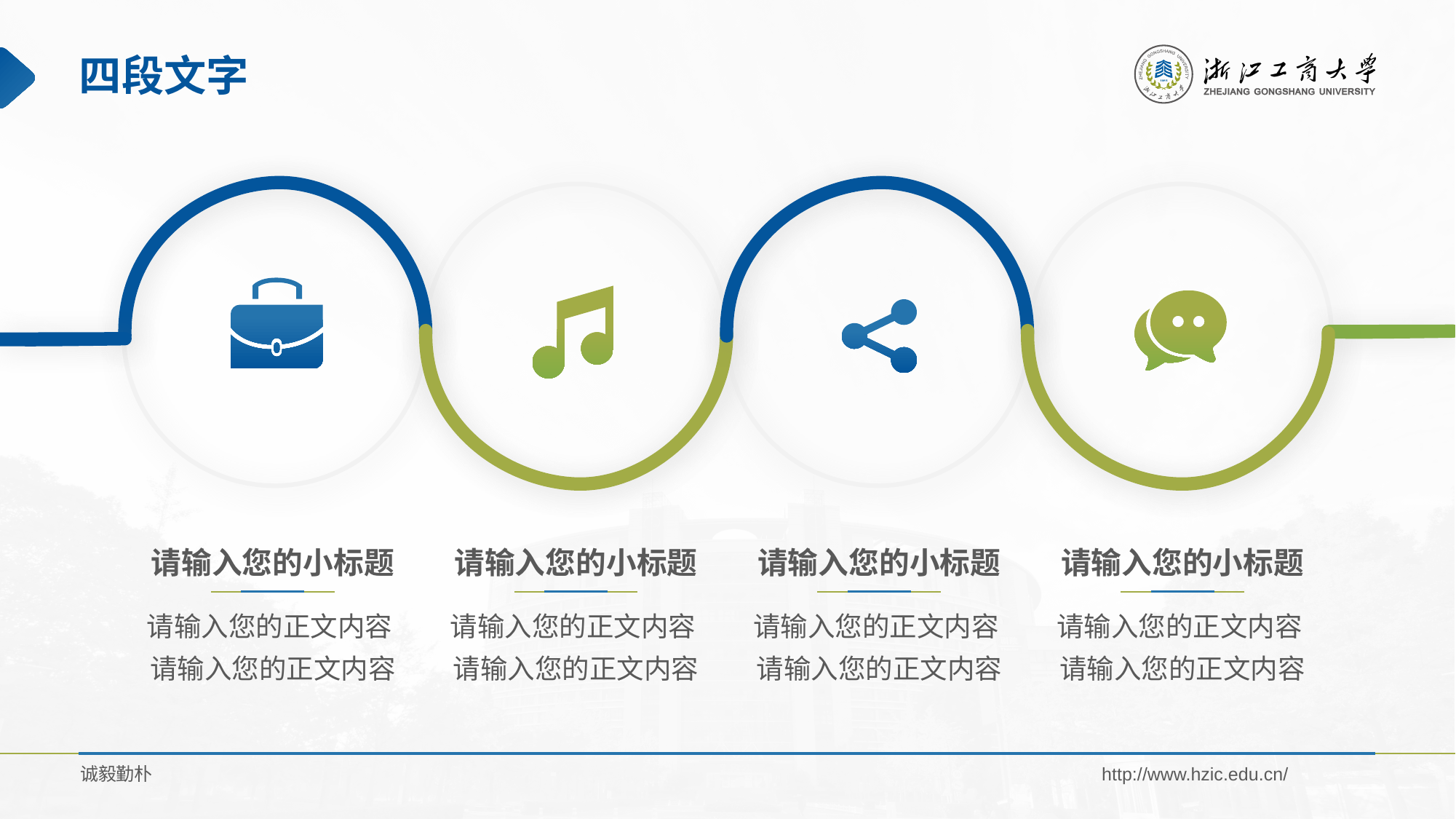

# 四段文字

请输入您的小标题
请输入您的小标题
请输入您的小标题
请输入您的正文内容
请输入您的正文内容
请输入您的小标题
请输入您的正文内容
请输入您的正文内容
请输入您的正文内容
请输入您的正文内容
请输入您的正文内容
请输入您的正文内容